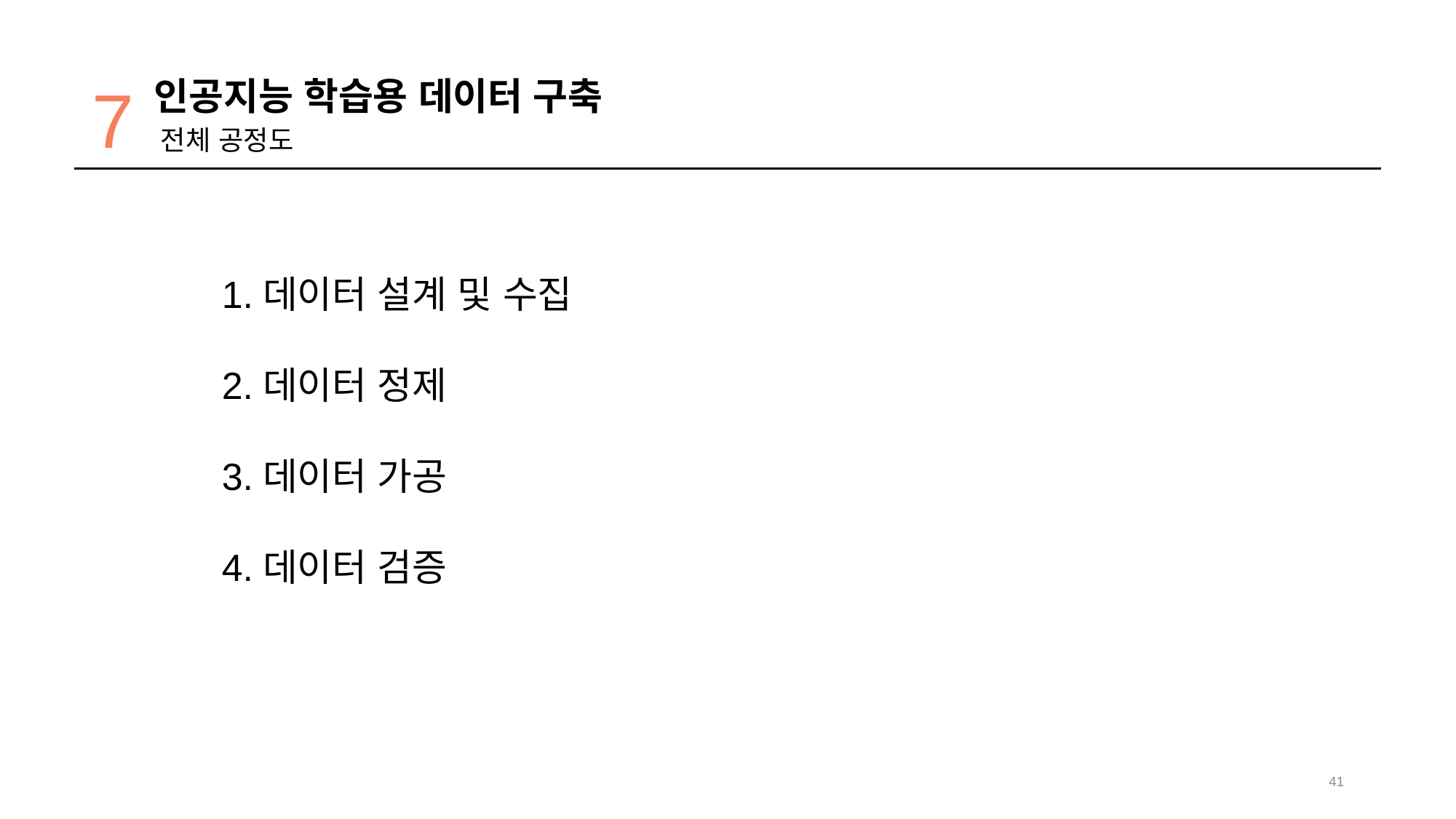

7
인공지능 학습용 데이터 구축
전체 공정도
데이터 설계 및 수집

데이터 정제

데이터 가공

데이터 검증

41